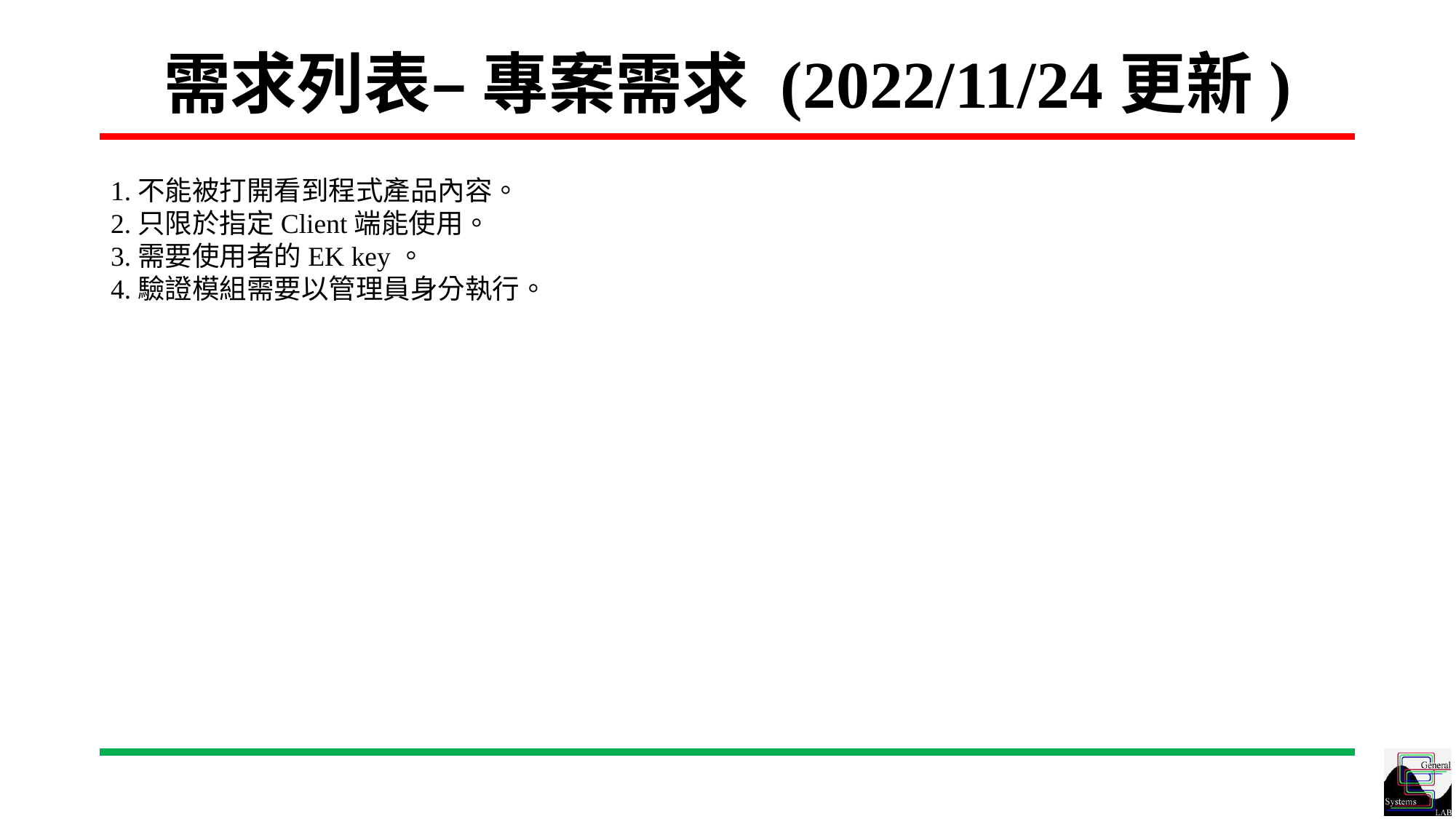

# 需求列表– 專案需求 (2022/11/24更新)
1.不能被打開看到程式產品內容。
2.只限於指定Client端能使用。
3.需要使用者的EK key。
4.驗證模組需要以管理員身分執行。